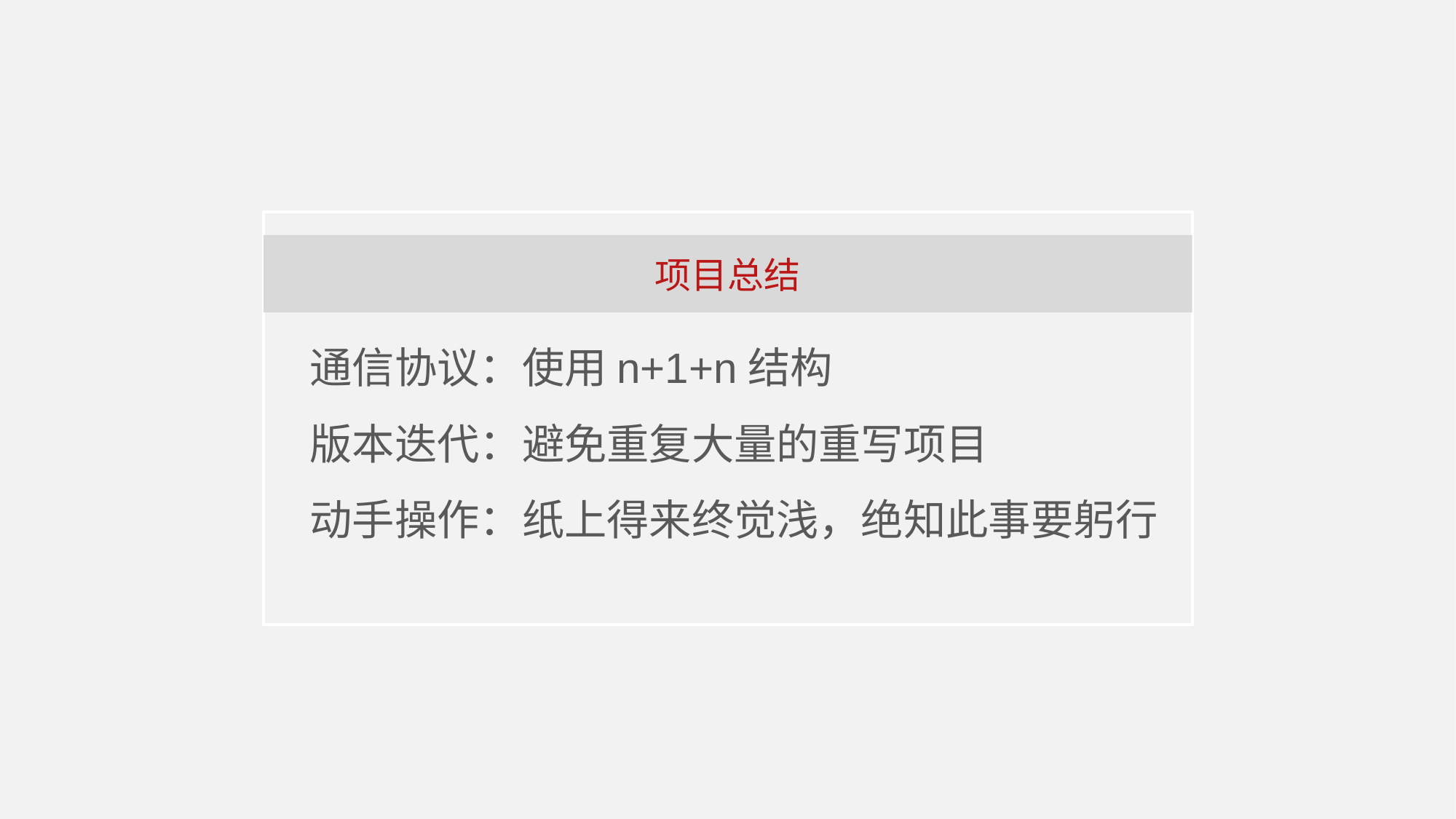

项目总结
通信协议：使用n+1+n结构

版本迭代：避免重复大量的重写项目

动手操作：纸上得来终觉浅，绝知此事要躬行